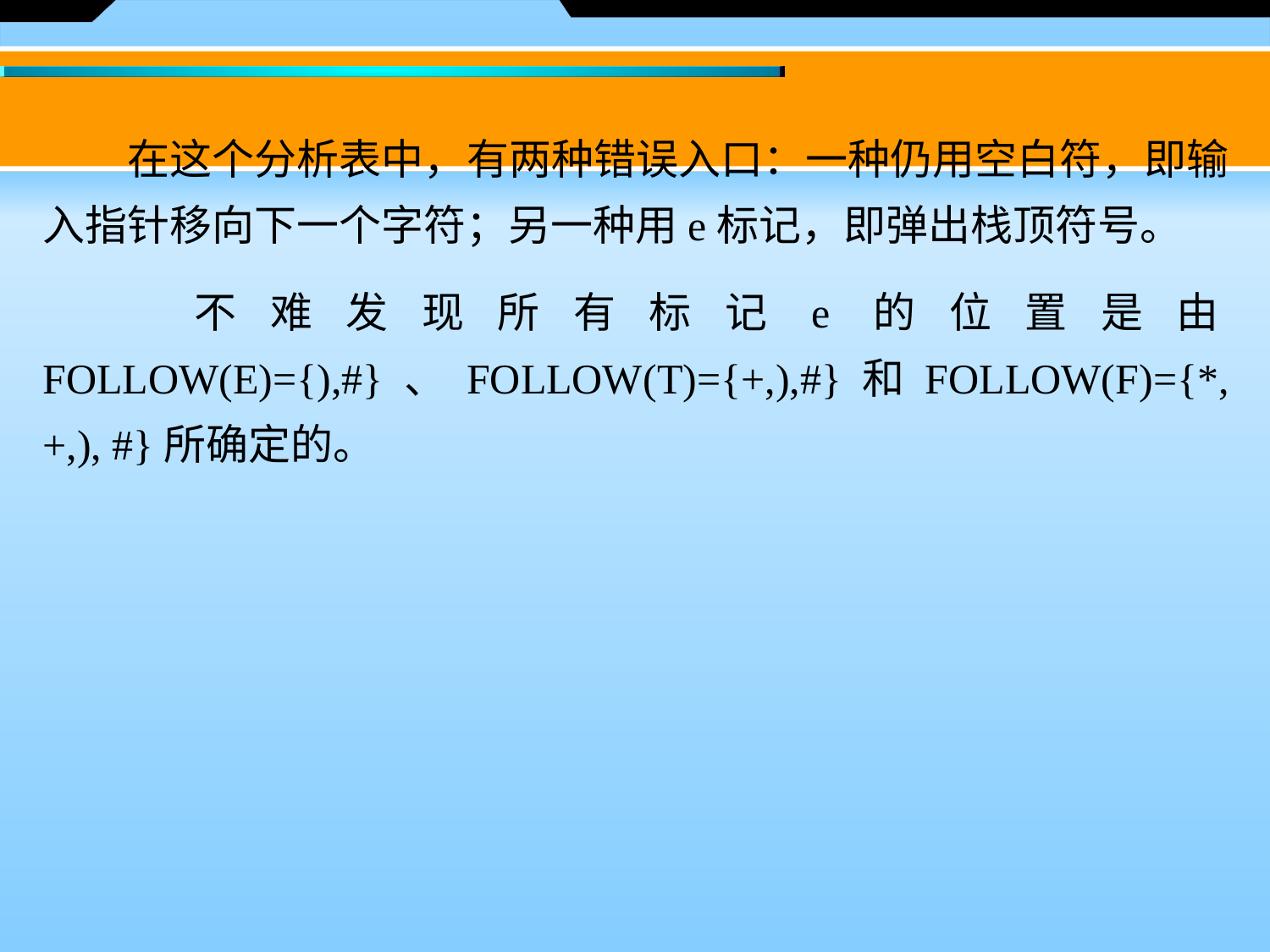

在这个分析表中，有两种错误入口：一种仍用空白符，即输入指针移向下一个字符；另一种用e标记，即弹出栈顶符号。
　　不难发现所有标记e的位置是由FOLLOW(E)={),#}、FOLLOW(T)={+,),#}和FOLLOW(F)={*, +,), #}所确定的。